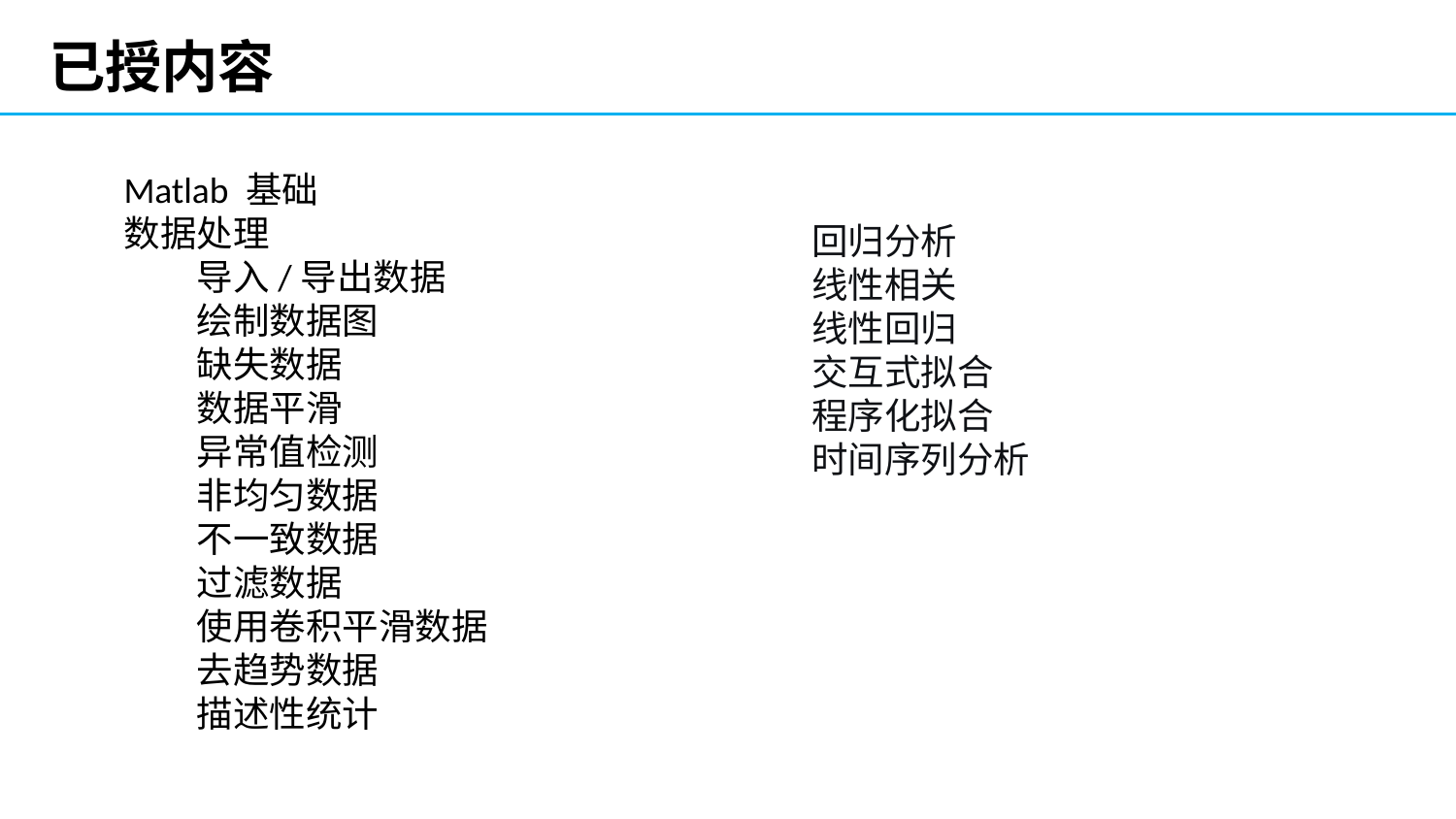

# 已授内容
Matlab 基础
数据处理
导入/导出数据
绘制数据图
缺失数据
数据平滑
异常值检测
非均匀数据
不一致数据
过滤数据
使用卷积平滑数据
去趋势数据
描述性统计
回归分析
线性相关
线性回归
交互式拟合
程序化拟合
时间序列分析